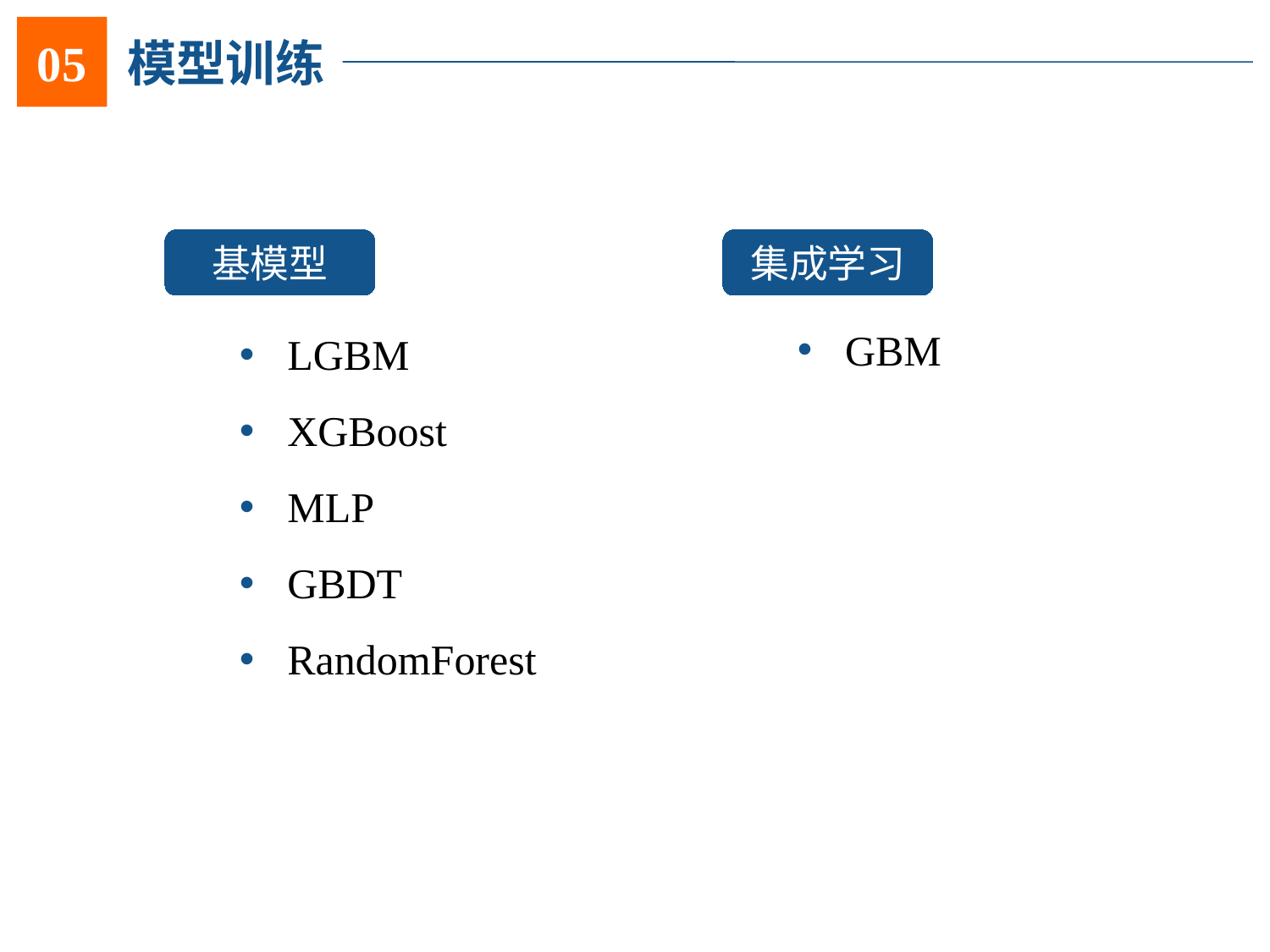

05
模型训练
基模型
集成学习
GBM
LGBM
XGBoost
MLP
GBDT
RandomForest